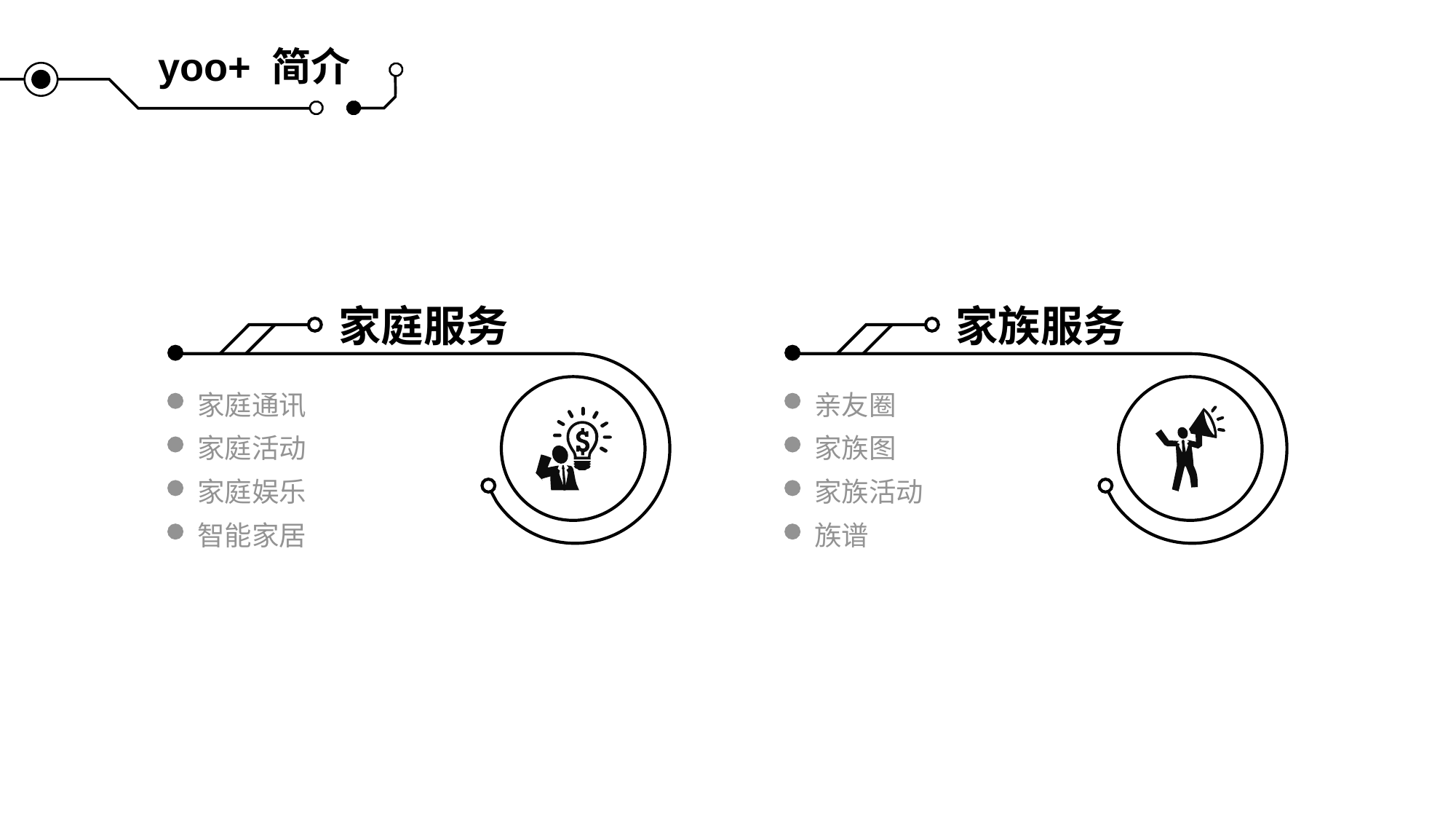

yoo+ 简介

家庭服务
家族服务

家庭通讯

家庭活动

家庭娱乐

智能家居

亲友圈

家族图

家族活动

族谱